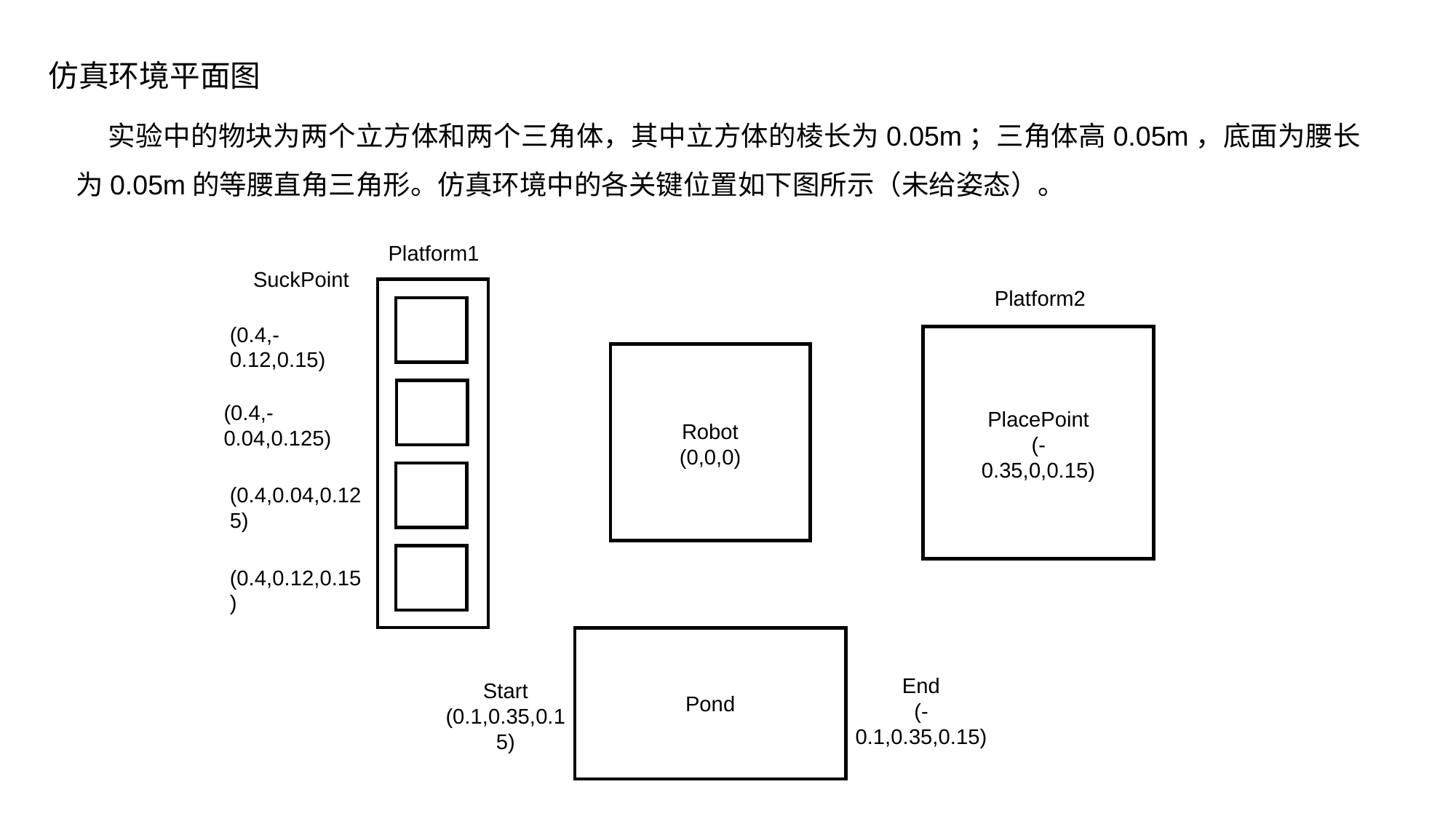

仿真环境平面图
实验中的物块为两个立方体和两个三角体，其中立方体的棱长为0.05m；三角体高0.05m，底面为腰长为0.05m的等腰直角三角形。仿真环境中的各关键位置如下图所示（未给姿态）。
Platform1
SuckPoint

Platform2

(0.4,-0.12,0.15)

(0.4,-0.04,0.125)
PlacePoint
(-0.35,0,0.15)
Robot
(0,0,0)

(0.4,0.04,0.125)

(0.4,0.12,0.15)

End
(-0.1,0.35,0.15)
Start
(0.1,0.35,0.15)
Pond